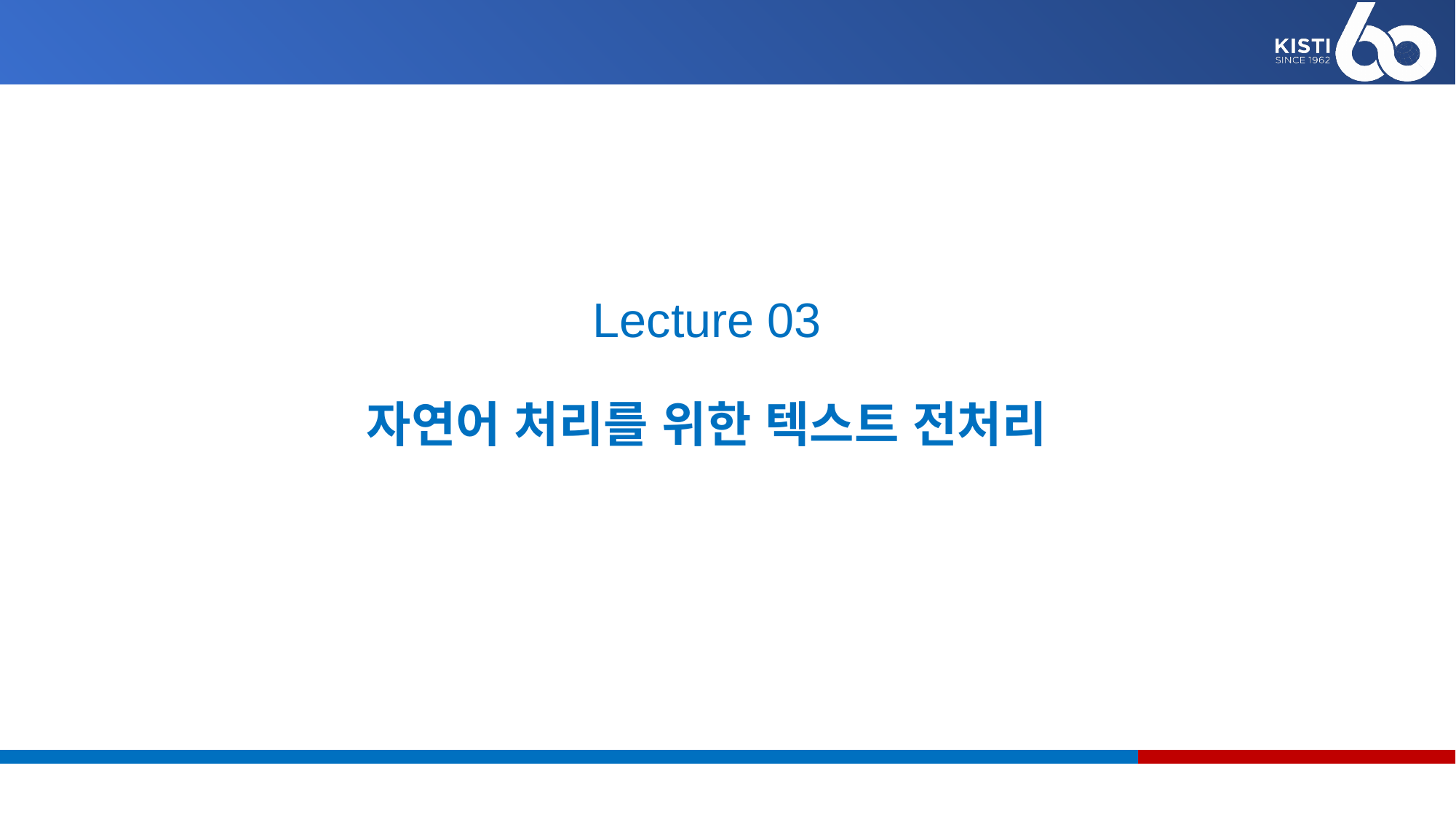

# Lecture 03 자연어 처리를 위한 텍스트 전처리